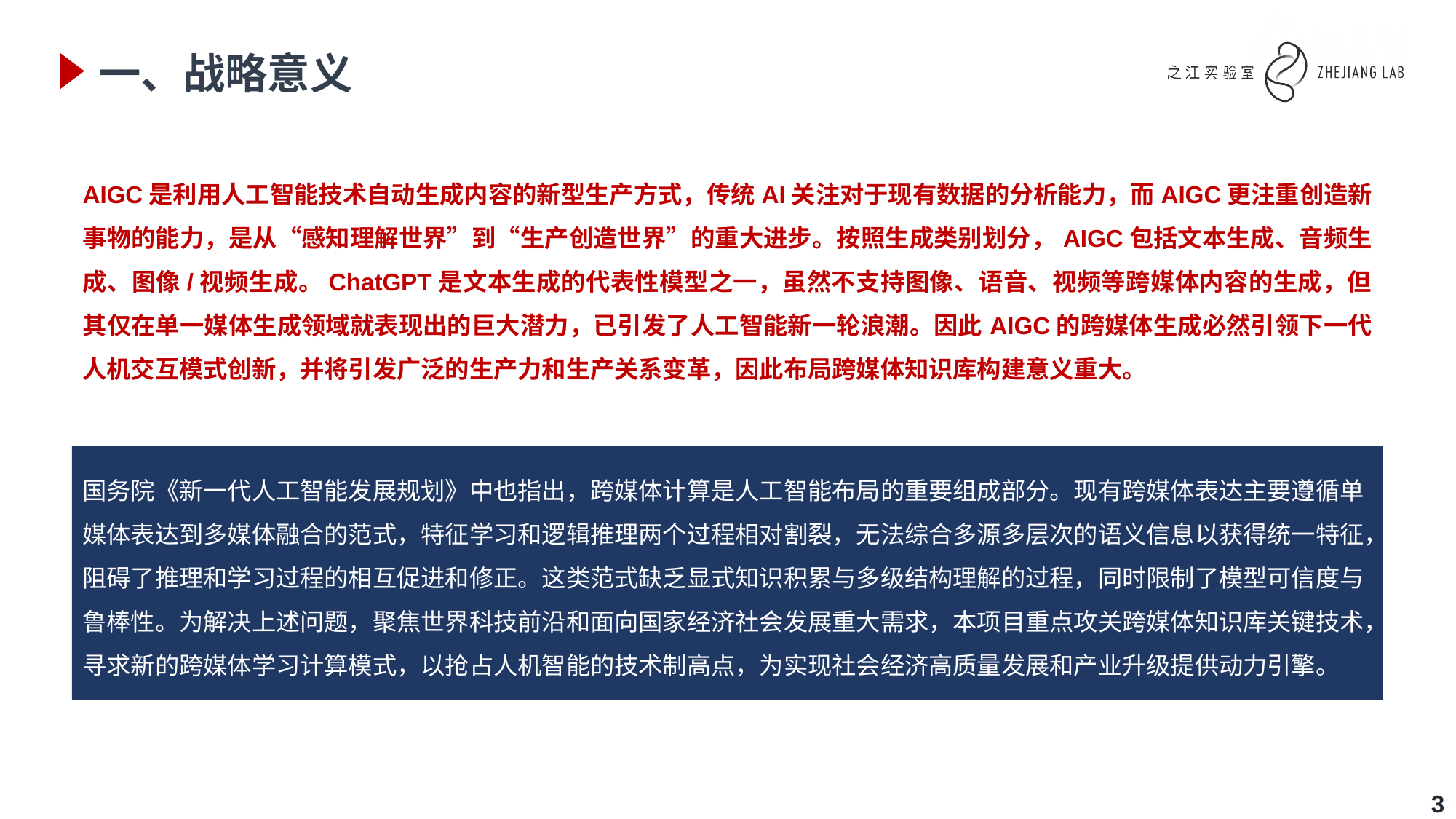

# 一、战略意义
AIGC是利用人工智能技术自动生成内容的新型生产方式，传统AI关注对于现有数据的分析能力，而AIGC更注重创造新事物的能力，是从“感知理解世界”到“生产创造世界”的重大进步。按照生成类别划分，AIGC包括文本生成、音频生成、图像/视频生成。ChatGPT是文本生成的代表性模型之一，虽然不支持图像、语音、视频等跨媒体内容的生成，但其仅在单一媒体生成领域就表现出的巨大潜力，已引发了人工智能新一轮浪潮。因此AIGC的跨媒体生成必然引领下一代人机交互模式创新，并将引发广泛的生产力和生产关系变革，因此布局跨媒体知识库构建意义重大。

国务院《新一代人工智能发展规划》中也指出，跨媒体计算是人工智能布局的重要组成部分。现有跨媒体表达主要遵循单媒体表达到多媒体融合的范式，特征学习和逻辑推理两个过程相对割裂，无法综合多源多层次的语义信息以获得统一特征，阻碍了推理和学习过程的相互促进和修正。这类范式缺乏显式知识积累与多级结构理解的过程，同时限制了模型可信度与鲁棒性。为解决上述问题，聚焦世界科技前沿和面向国家经济社会发展重大需求，本项目重点攻关跨媒体知识库关键技术，寻求新的跨媒体学习计算模式，以抢占人机智能的技术制高点，为实现社会经济高质量发展和产业升级提供动力引擎。